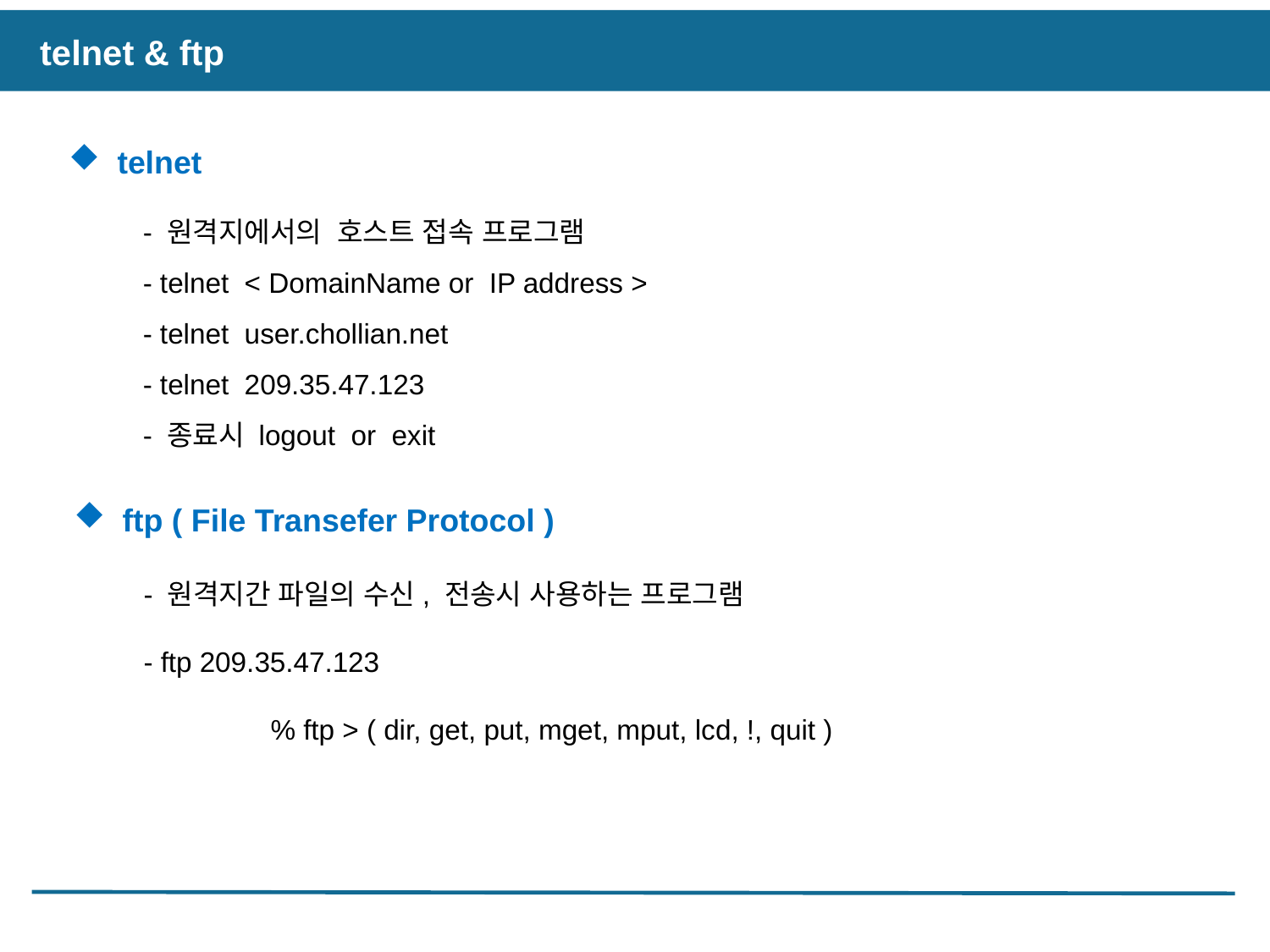

telnet & ftp
 telnet
- 원격지에서의  호스트 접속 프로그램
- telnet  < DomainName or  IP address >
- telnet  user.chollian.net
- telnet  209.35.47.123
- 종료시 logout  or  exit
 ftp ( File Transefer Protocol )
- 원격지간 파일의 수신, 전송시 사용하는 프로그램

- ftp 209.35.47.123

	% ftp > ( dir, get, put, mget, mput, lcd, !, quit )